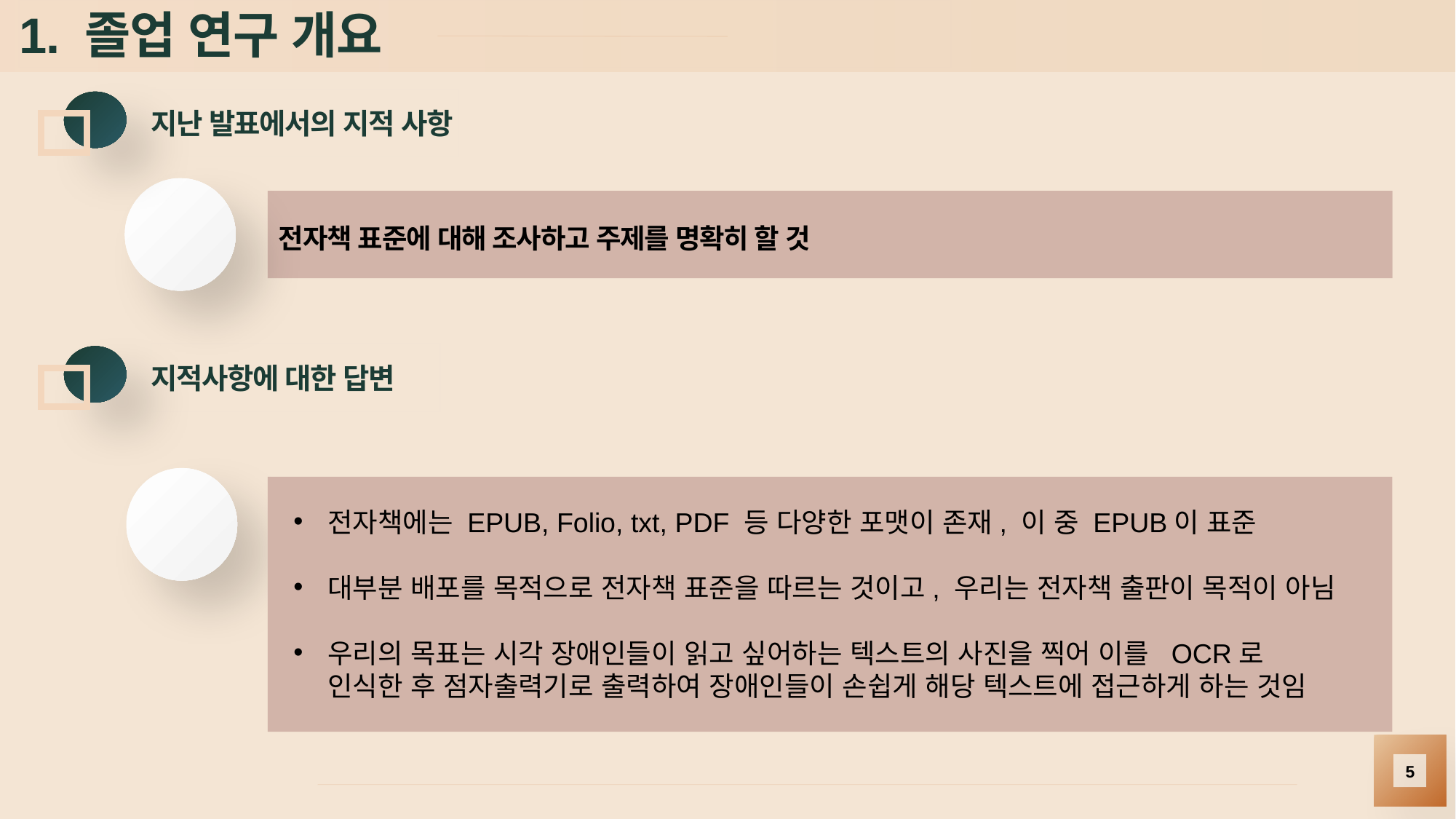

# 1. 졸업 연구 개요
지난 발표에서의 지적 사항

전자책 표준에 대해 조사하고 주제를 명확히 할 것
지적사항에 대한 답변

전자책에는 EPUB, Folio, txt, PDF 등 다양한 포맷이 존재, 이 중 EPUB이 표준

대부분 배포를 목적으로 전자책 표준을 따르는 것이고, 우리는 전자책 출판이 목적이 아님

우리의 목표는 시각 장애인들이 읽고 싶어하는 텍스트의 사진을 찍어 이를  OCR로 인식한 후 점자출력기로 출력하여 장애인들이 손쉽게 해당 텍스트에 접근하게 하는 것임
5